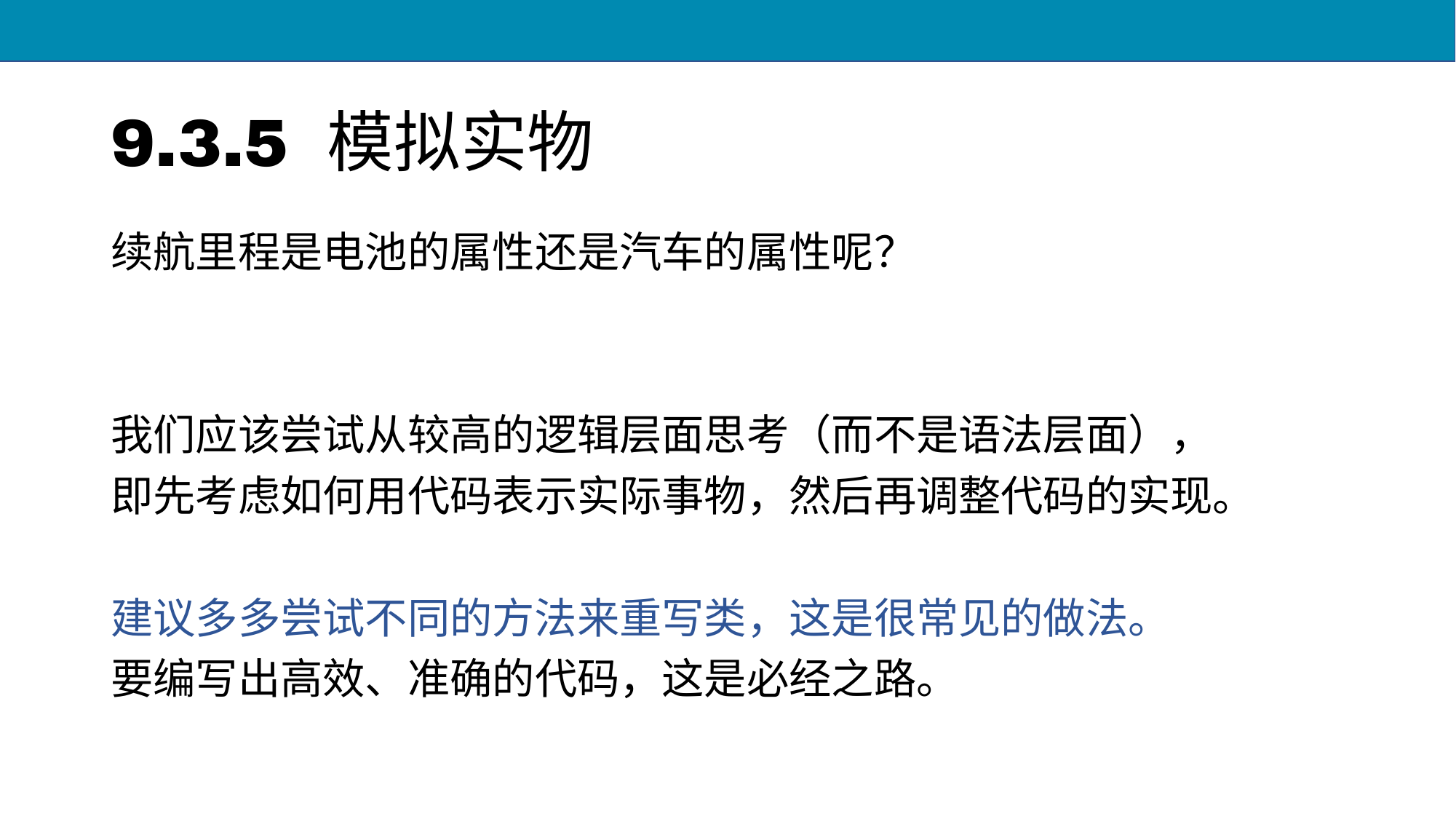

# 9.3.5 模拟实物
续航里程是电池的属性还是汽车的属性呢？

我们应该尝试从较高的逻辑层面思考（而不是语法层面），
即先考虑如何用代码表示实际事物，然后再调整代码的实现。

建议多多尝试不同的方法来重写类，这是很常见的做法。
要编写出高效、准确的代码，这是必经之路。